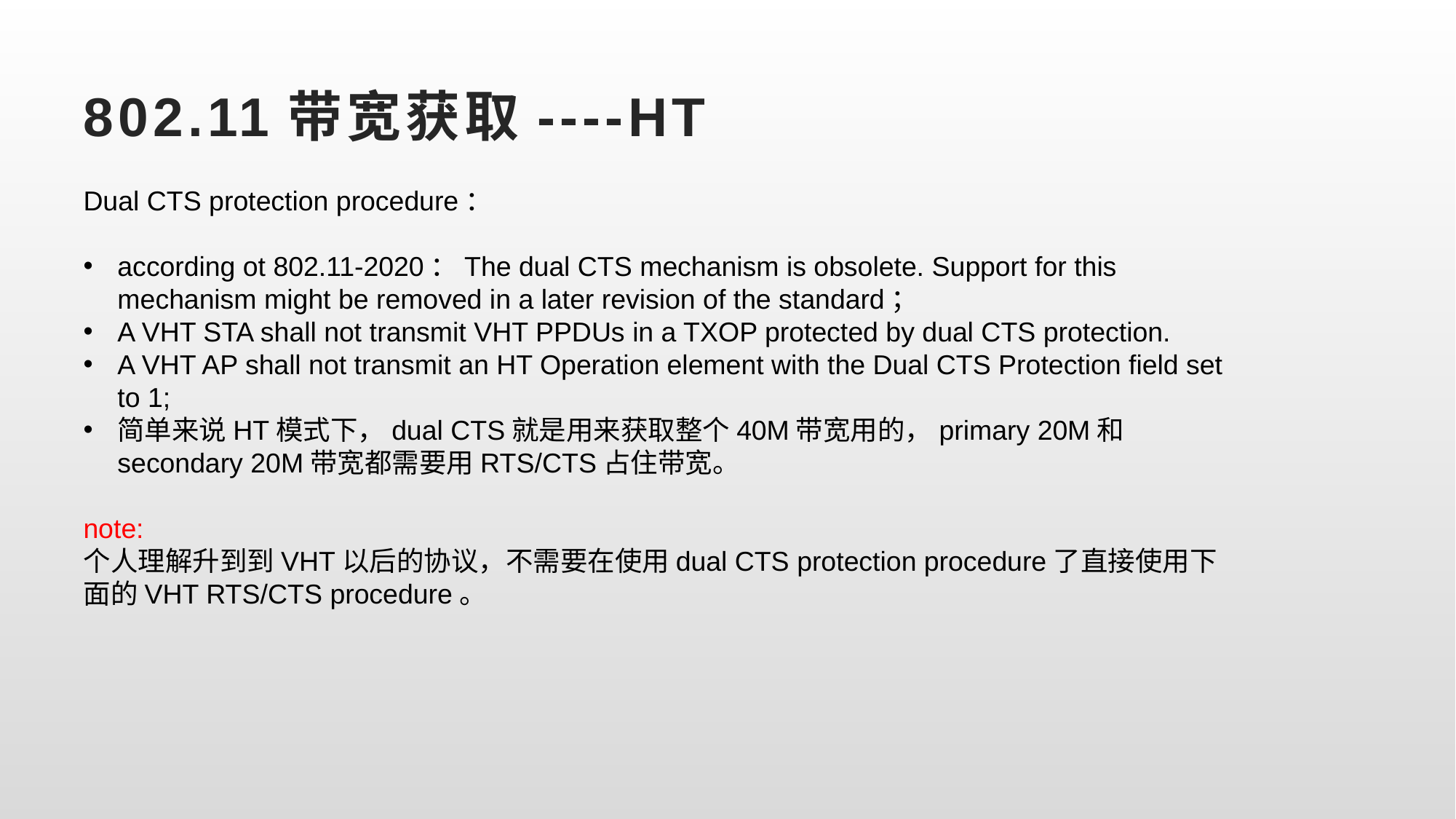

# 802.11带宽获取----HT

Dual CTS protection procedure：

according ot 802.11-2020：The dual CTS mechanism is obsolete. Support for this mechanism might be removed in a later revision of the standard；
A VHT STA shall not transmit VHT PPDUs in a TXOP protected by dual CTS protection.
A VHT AP shall not transmit an HT Operation element with the Dual CTS Protection field set to 1;
简单来说HT模式下，dual CTS就是用来获取整个40M带宽用的，primary 20M和secondary 20M带宽都需要用RTS/CTS占住带宽。

note:
个人理解升到到VHT以后的协议，不需要在使用dual CTS protection procedure了直接使用下面的VHT RTS/CTS procedure。